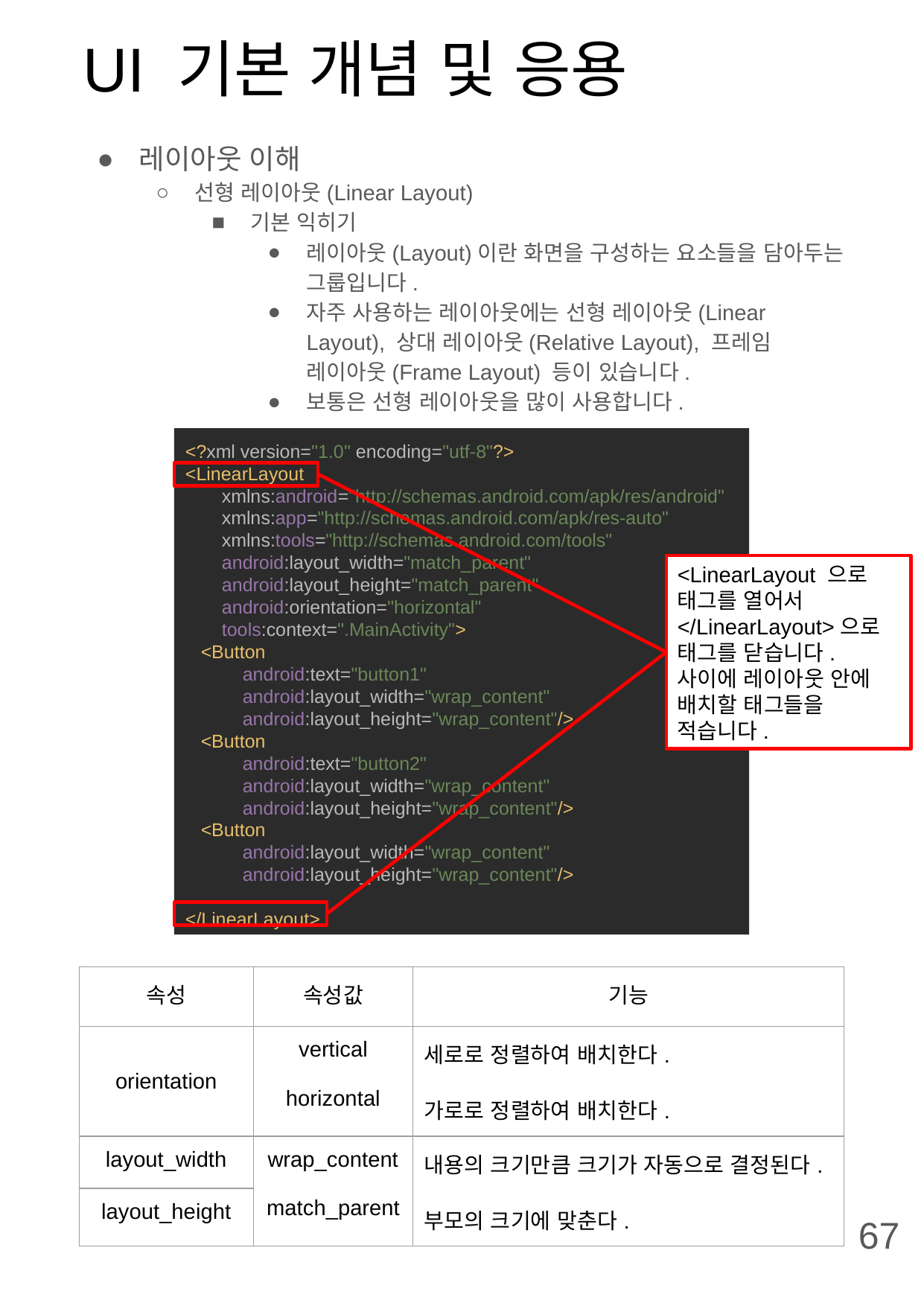

# UI 기본 개념 및 응용
레이아웃 이해
선형 레이아웃(Linear Layout)
기본 익히기
레이아웃(Layout)이란 화면을 구성하는 요소들을 담아두는 그룹입니다.
자주 사용하는 레이아웃에는 선형 레이아웃(Linear Layout), 상대 레이아웃(Relative Layout), 프레임 레이아웃(Frame Layout) 등이 있습니다.
보통은 선형 레이아웃을 많이 사용합니다.
<?xml version="1.0" encoding="utf-8"?>
<LinearLayout
       xmlns:android="http://schemas.android.com/apk/res/android"
       xmlns:app="http://schemas.android.com/apk/res-auto"
       xmlns:tools="http://schemas.android.com/tools"
       android:layout_width="match_parent"
       android:layout_height="match_parent"
       android:orientation="horizontal"
       tools:context=".MainActivity">
   <Button
           android:text="button1"
           android:layout_width="wrap_content"
           android:layout_height="wrap_content"/>
   <Button
           android:text="button2"
           android:layout_width="wrap_content"
           android:layout_height="wrap_content"/>
   <Button
           android:layout_width="wrap_content"
           android:layout_height="wrap_content"/>

</LinearLayout>

<LinearLayout 으로 태그를 열어서 </LinearLayout>으로 태그를 닫습니다. 사이에 레이아웃 안에 배치할 태그들을 적습니다.

| 속성 | 속성값 | 기능 |
| --- | --- | --- |
| orientation | vertical horizontal | 세로로 정렬하여 배치한다. 가로로 정렬하여 배치한다. |
| layout\_width | wrap\_content match\_parent | 내용의 크기만큼 크기가 자동으로 결정된다. 부모의 크기에 맞춘다. |
| layout\_height |  |  |
67